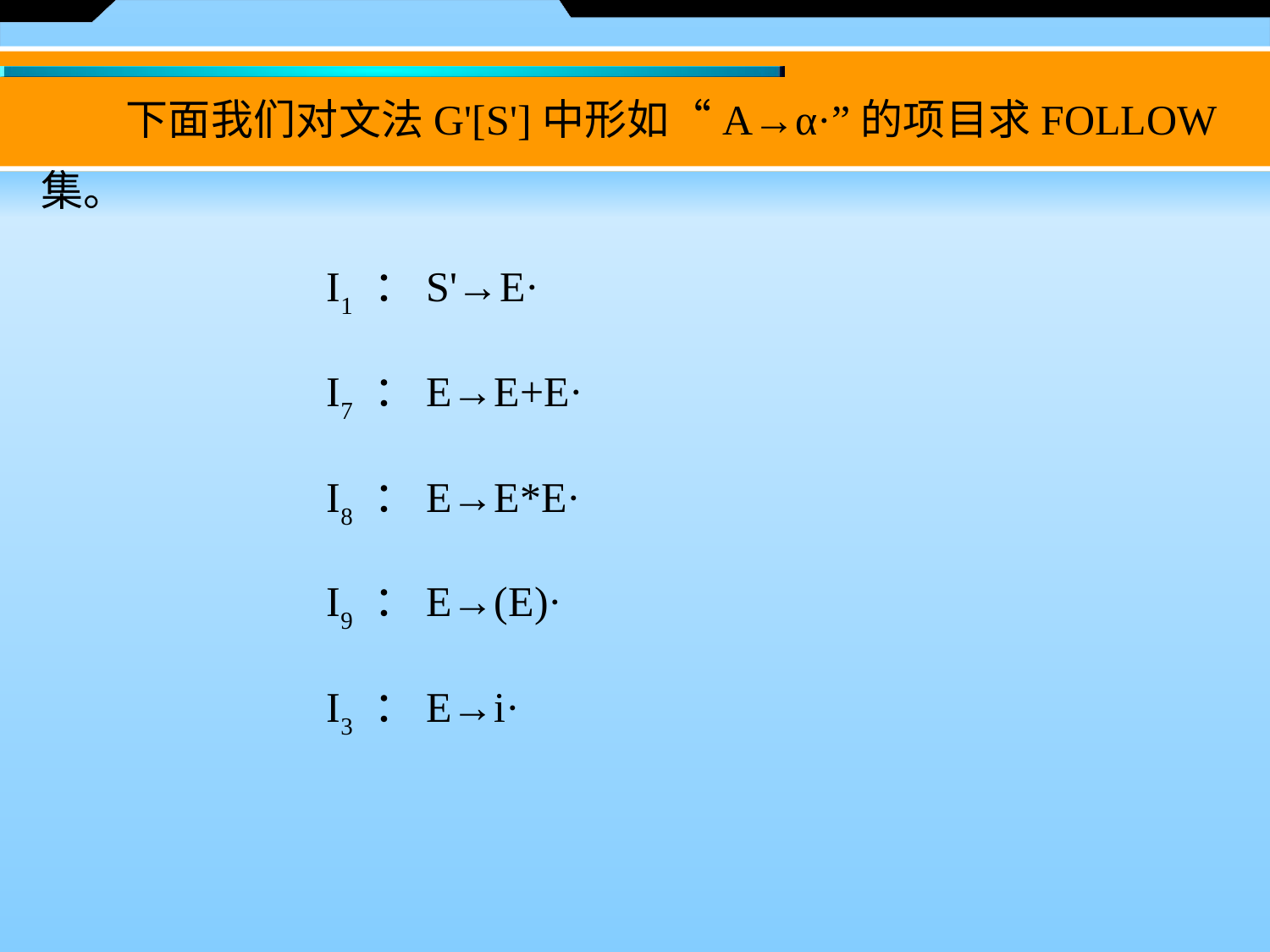

下面我们对文法G'[S']中形如“A→α·”的项目求FOLLOW集。
                           I1 ：S'→E·
                           I7 ：E→E+E·
                           I8 ：E→E*E·
                           I9 ：E→(E)·
                           I3 ：E→i·